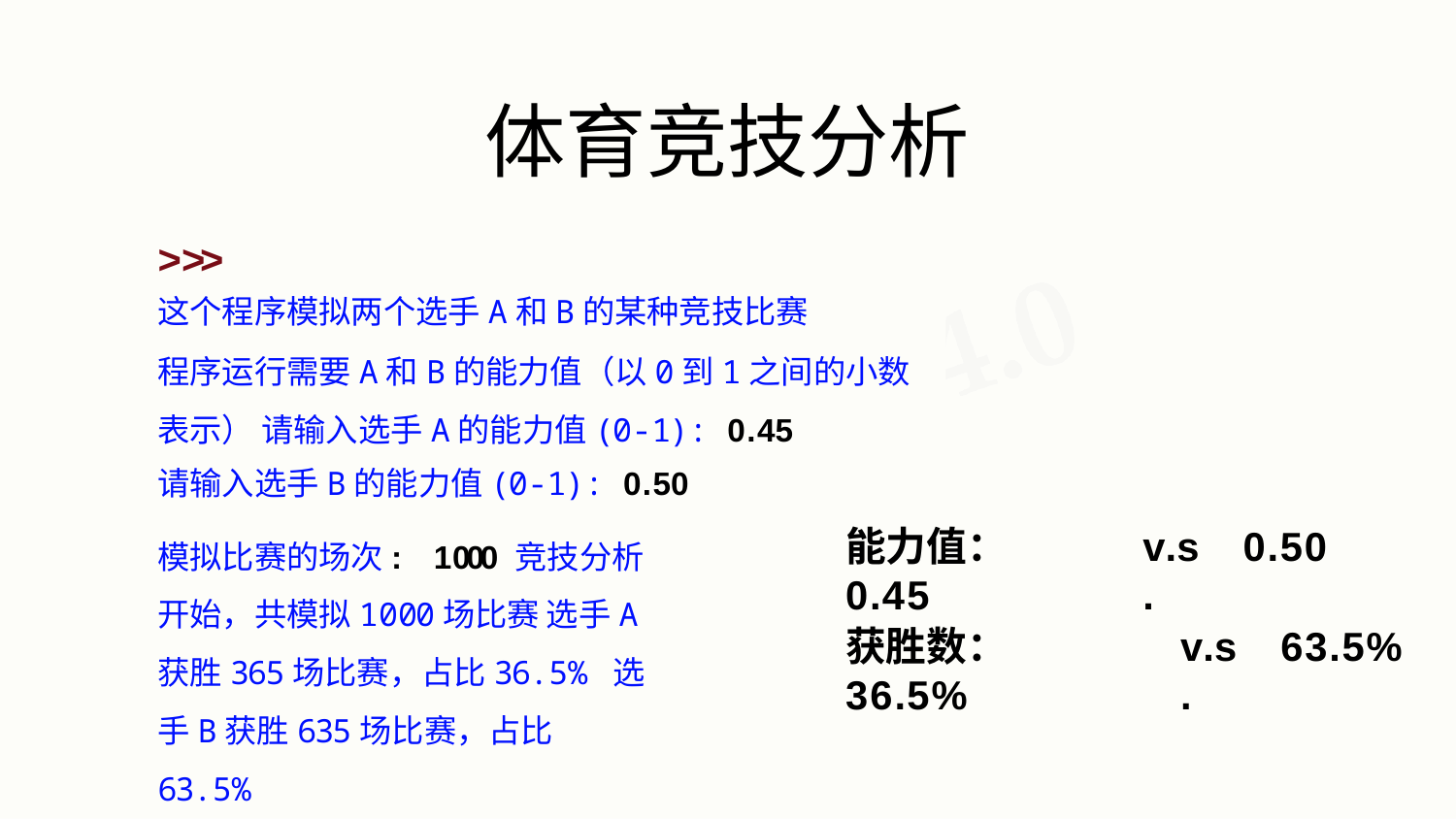

# 体育竞技分析

>>>
这个程序模拟两个选手A和B的某种竞技比赛
程序运行需要A和B的能力值（以0到1之间的小数表示） 请输入选手A的能力值(0-1): 0.45
请输入选手B的能力值(0-1): 0.50

模拟比赛的场次:  1000 竞技分析开始，共模拟1000场比赛 选手A获胜365场比赛，占比36.5% 选手B获胜635场比赛，占比63.5%
能力值：0.45
v.s.
0.50
获胜数：36.5%
v.s.
63.5%